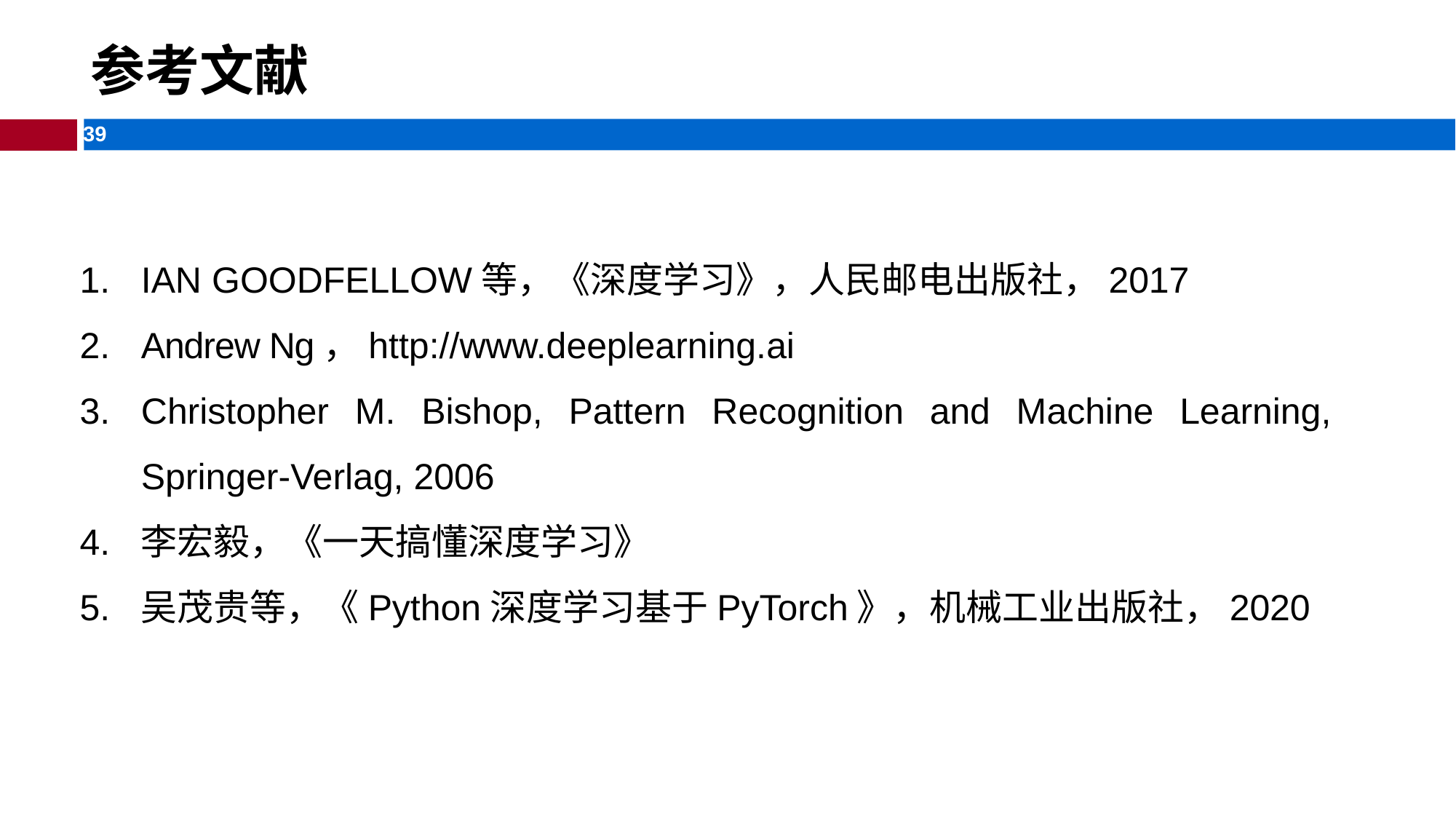

# 参考文献
IAN GOODFELLOW等，《深度学习》，人民邮电出版社，2017
Andrew Ng，http://www.deeplearning.ai
Christopher M. Bishop, Pattern Recognition and Machine Learning, Springer-Verlag, 2006
李宏毅，《一天搞懂深度学习》
吴茂贵等，《Python深度学习基于PyTorch》，机械工业出版社，2020